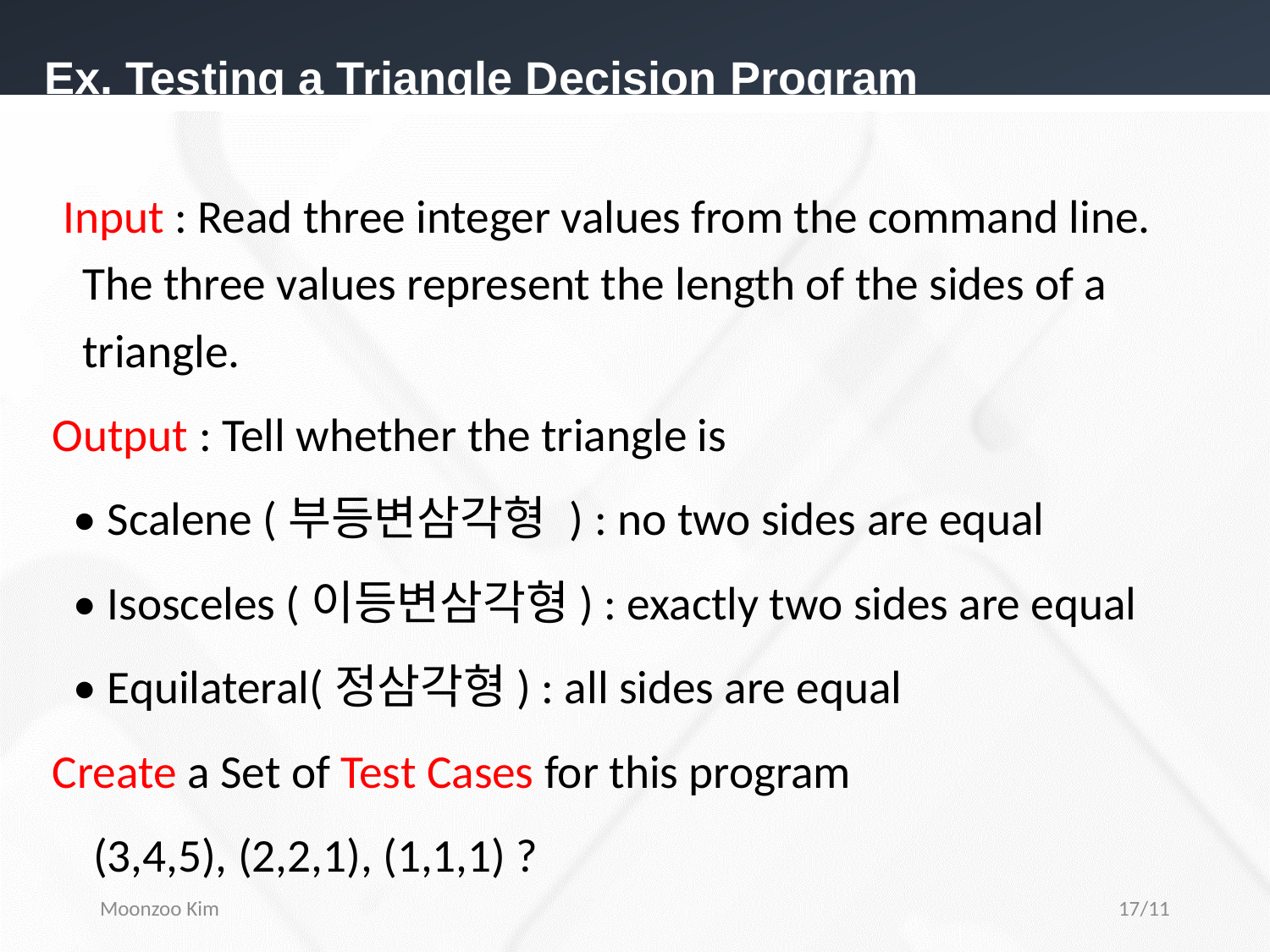

# Ex. Testing a Triangle Decision Program
 Input : Read three integer values from the command line. The three values represent the length of the sides of a triangle.
Output : Tell whether the triangle is
  • Scalene (부등변삼각형 ) : no two sides are equal
  • Isosceles (이등변삼각형) : exactly two sides are equal
  • Equilateral(정삼각형) : all sides are equal
Create a Set of Test Cases for this program
	 (3,4,5), (2,2,1), (1,1,1) ?
Moonzoo Kim
17/11